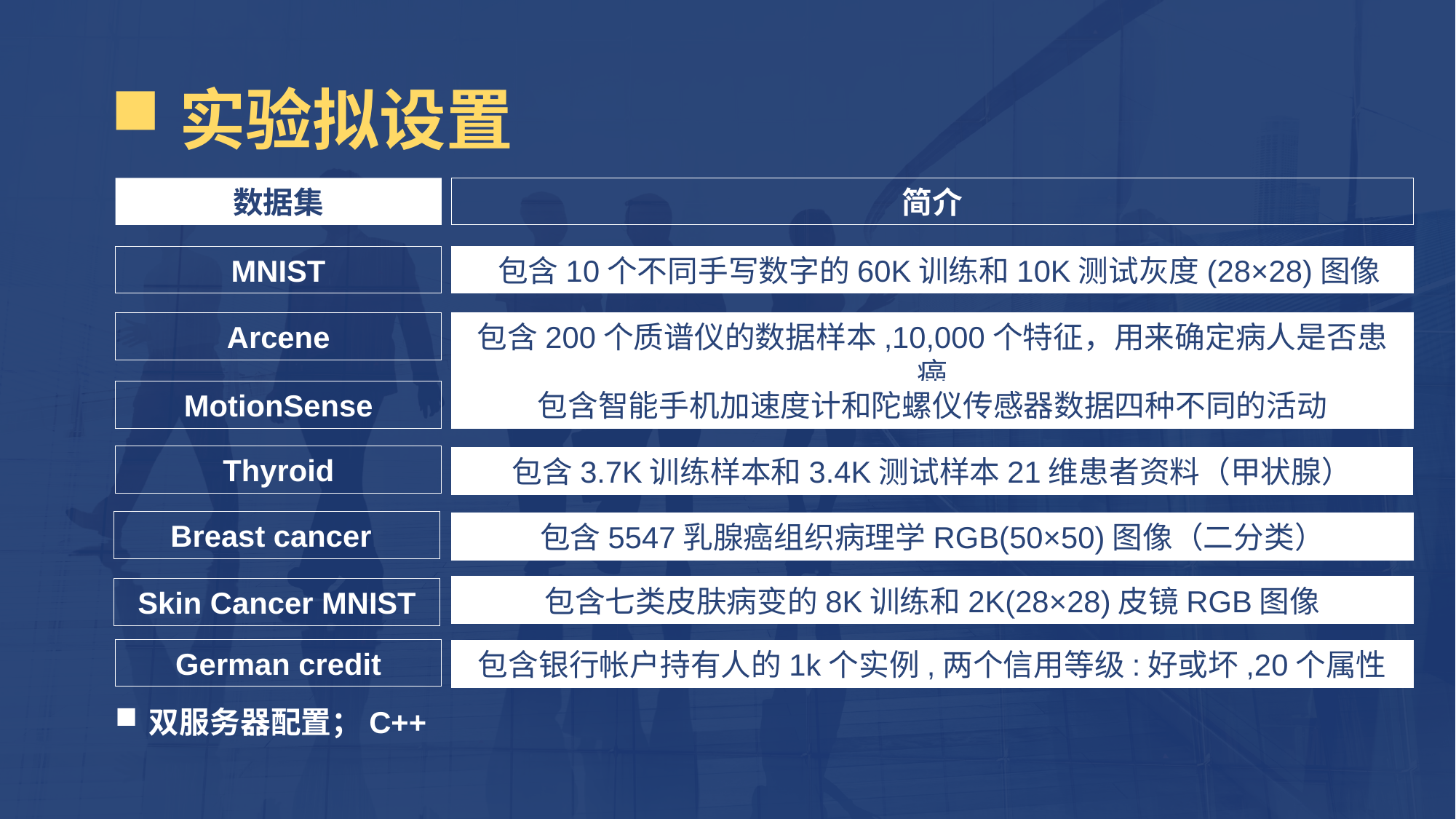

实验拟设置

双服务器配置；C++
数据集
MNIST
Arcene
MotionSense
Thyroid
简介
 包含10个不同手写数字的60K训练和10K测试灰度(28×28)图像
包含200个质谱仪的数据样本,10,000个特征，用来确定病人是否患癌
包含智能手机加速度计和陀螺仪传感器数据四种不同的活动
包含3.7K训练样本和3.4K测试样本21维患者资料（甲状腺）
Breast cancerr
Skin Cancer MNIST
包含5547乳腺癌组织病理学RGB(50×50)图像（二分类）
包含七类皮肤病变的8K训练和2K(28×28)皮镜RGB图像
German credit
包含银行帐户持有人的1k个实例,两个信用等级:好或坏,20个属性